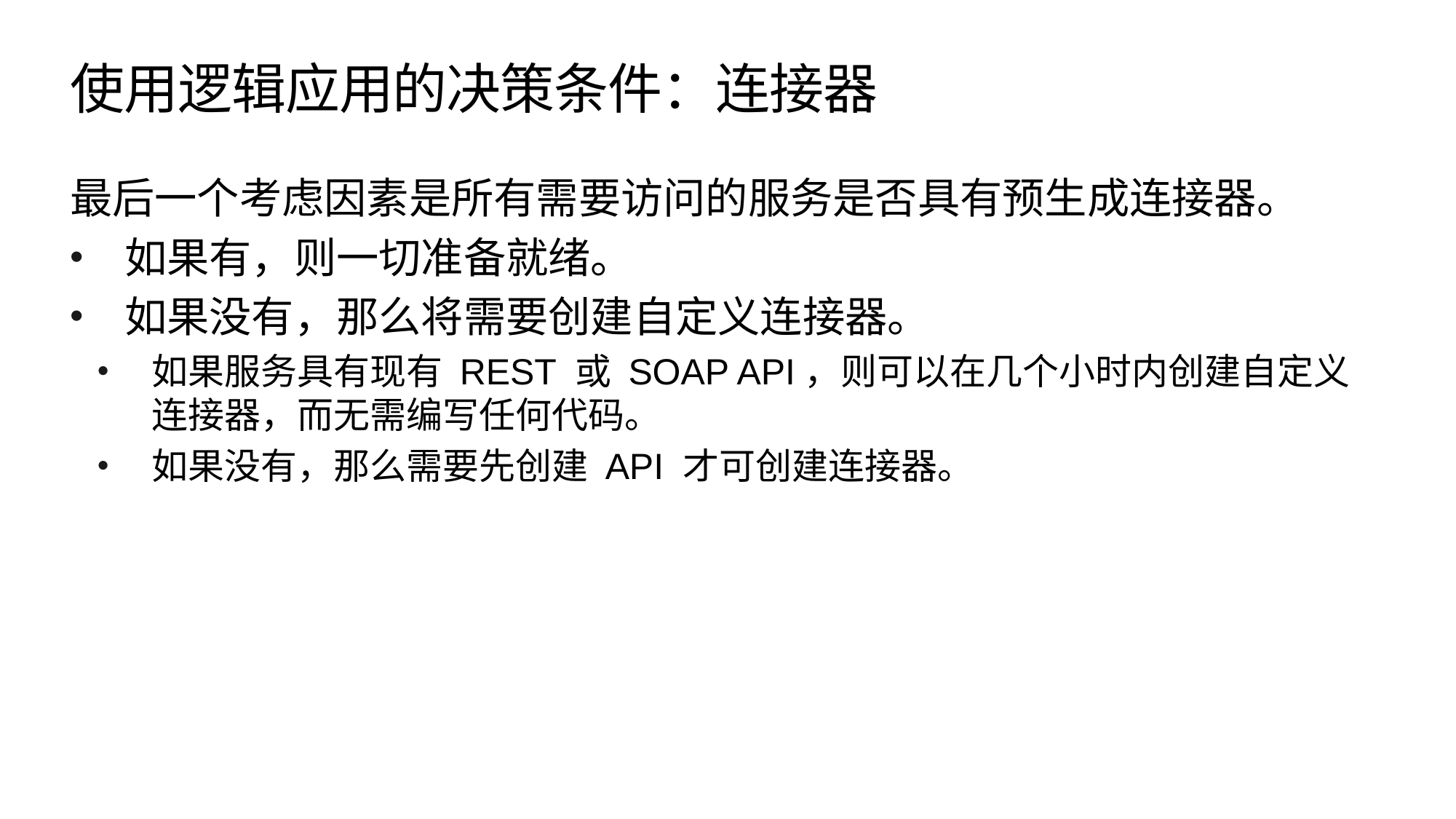

# 使用逻辑应用的决策条件：连接器
最后一个考虑因素是所有需要访问的服务是否具有预生成连接器。
如果有，则一切准备就绪。
如果没有，那么将需要创建自定义连接器。
如果服务具有现有 REST 或 SOAP API，则可以在几个小时内创建自定义连接器，而无需编写任何代码。
如果没有，那么需要先创建 API 才可创建连接器。